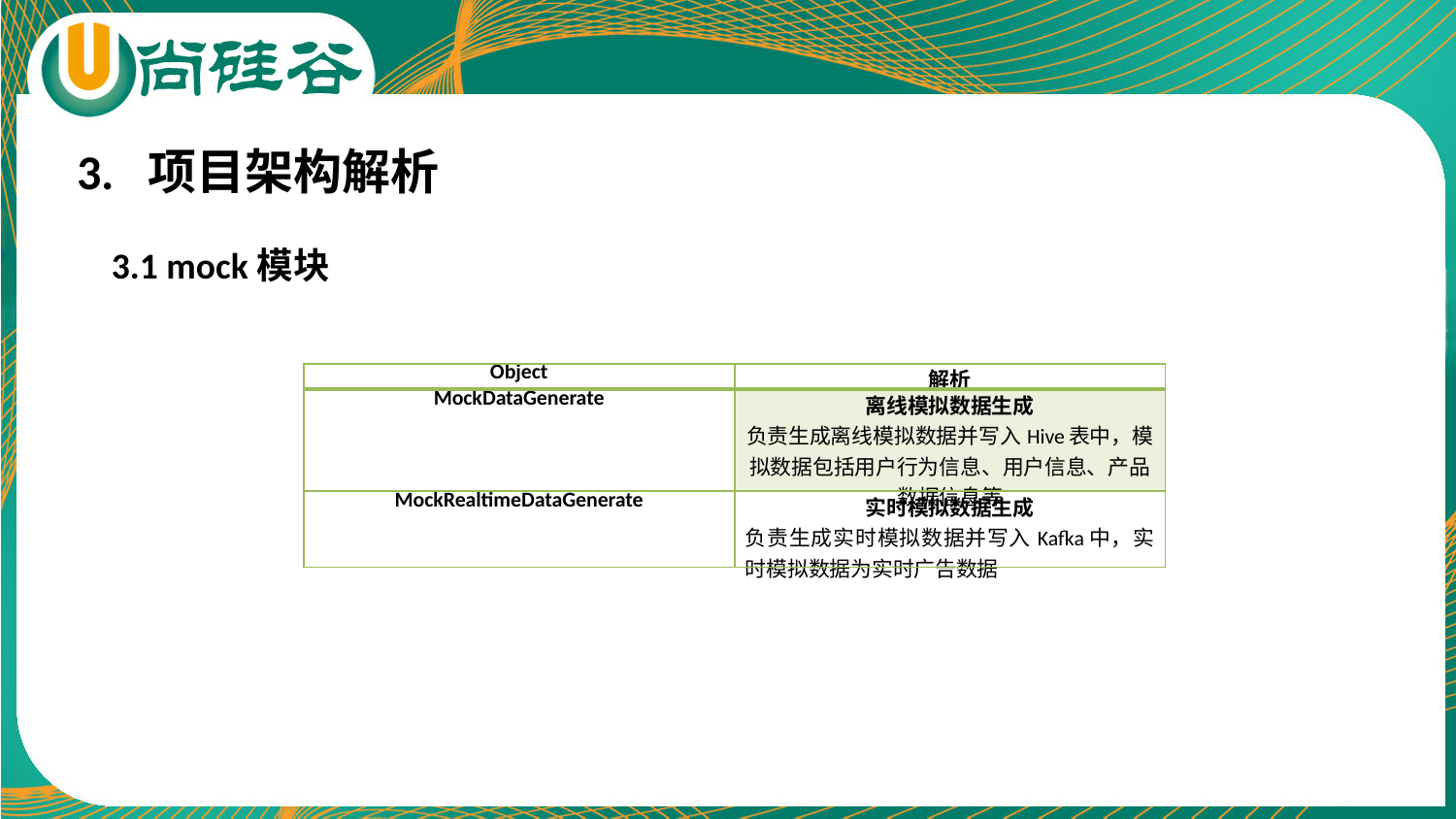

3.  项目架构解析
3.1 mock模块
| Object | 解析 |
| --- | --- |
| MockDataGenerate | 离线模拟数据生成 负责生成离线模拟数据并写入Hive表中，模拟数据包括用户行为信息、用户信息、产品数据信息等 |
| MockRealtimeDataGenerate | 实时模拟数据生成 负责生成实时模拟数据并写入Kafka中，实时模拟数据为实时广告数据 |